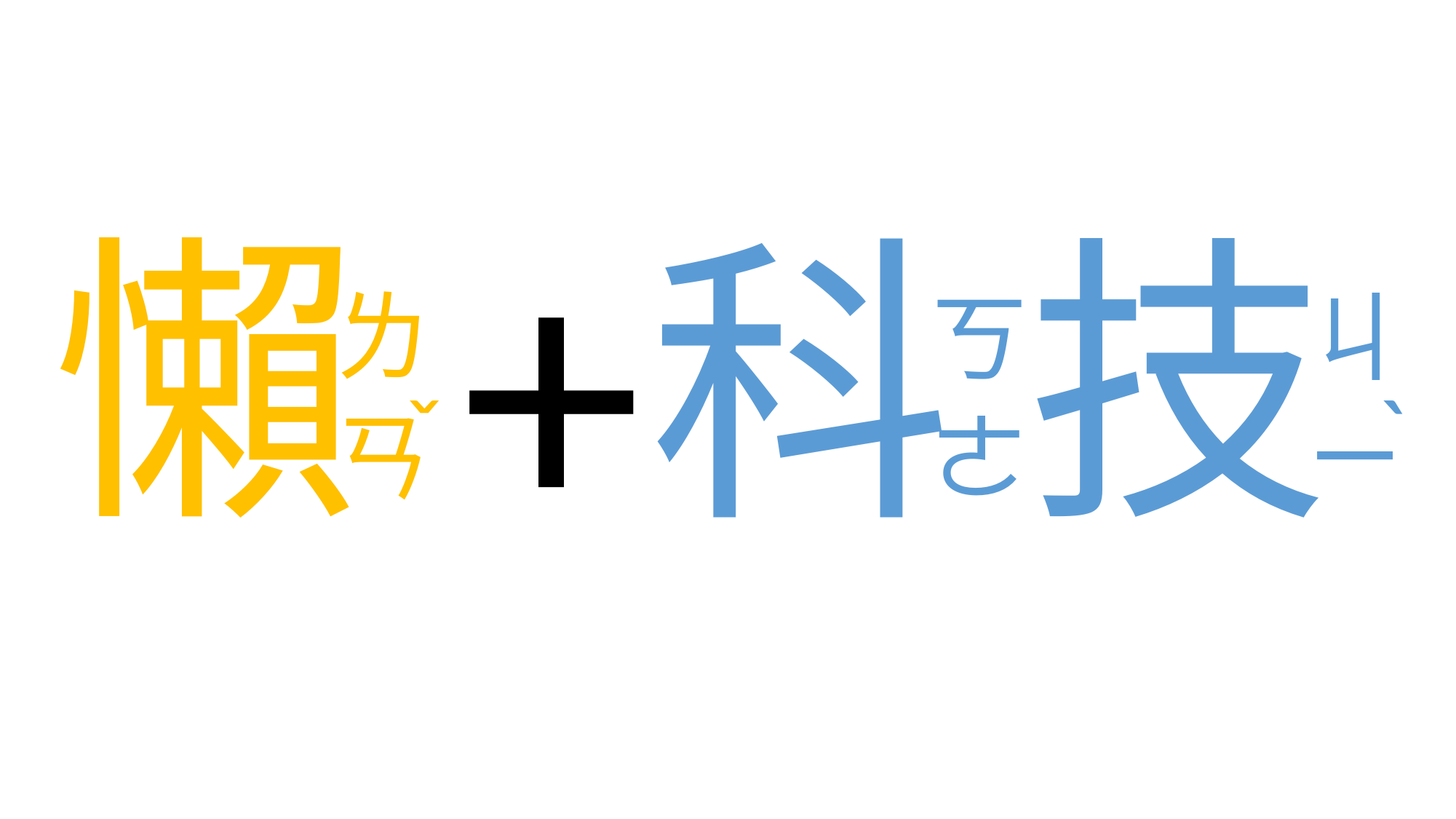

+
懶
技
科
ㄌ
ㄢ
ㄐ
ㄧ
ㄎ
ㄜ
ˇ
ˋ